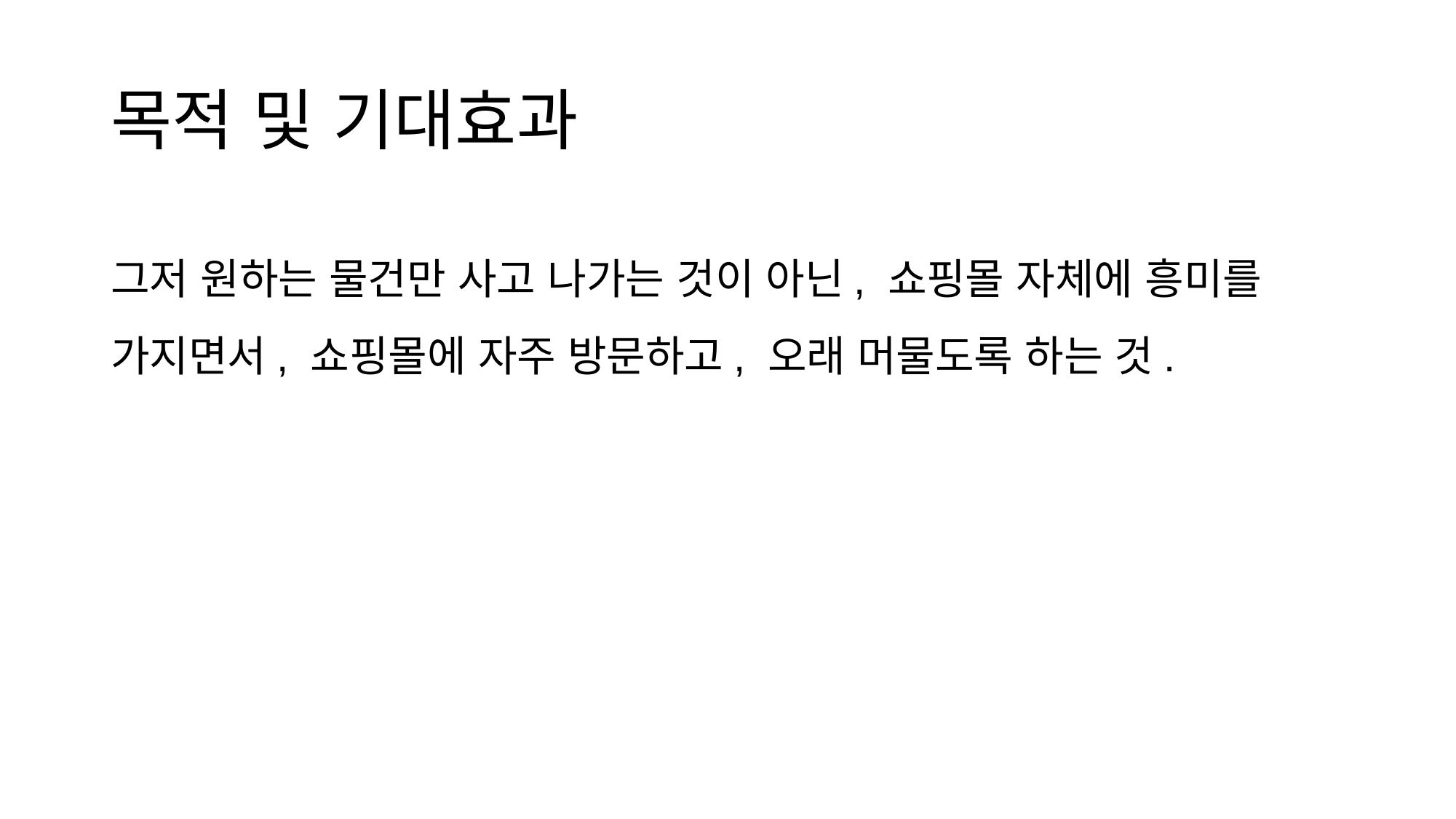

# 목적 및 기대효과
그저 원하는 물건만 사고 나가는 것이 아닌, 쇼핑몰 자체에 흥미를 가지면서, 쇼핑몰에 자주 방문하고, 오래 머물도록 하는 것.